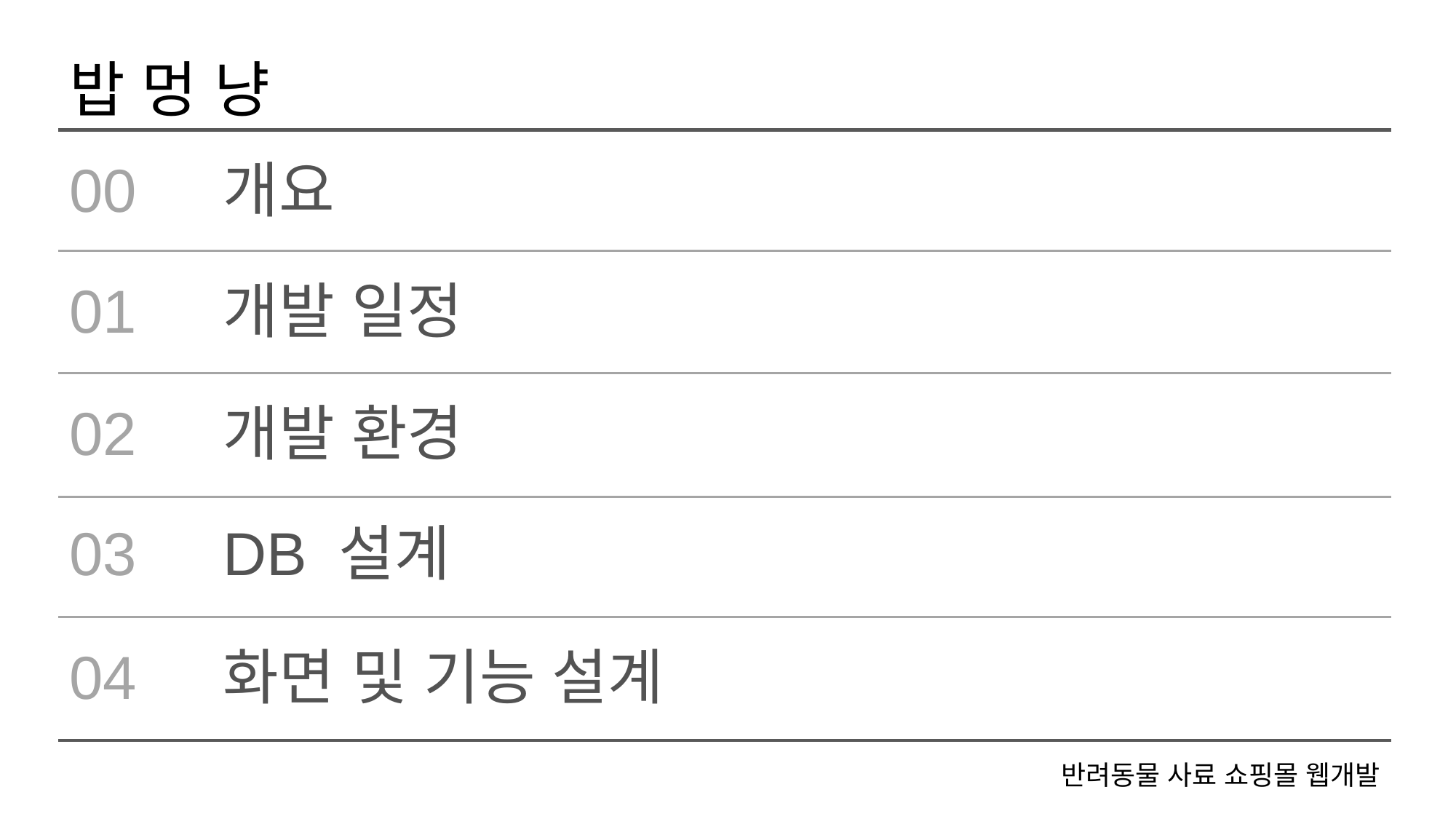

밥 멍 냥
00
개요
01
개발 일정
02
개발 환경
03
DB 설계
04
화면 및 기능 설계
반려동물 사료 쇼핑몰 웹개발